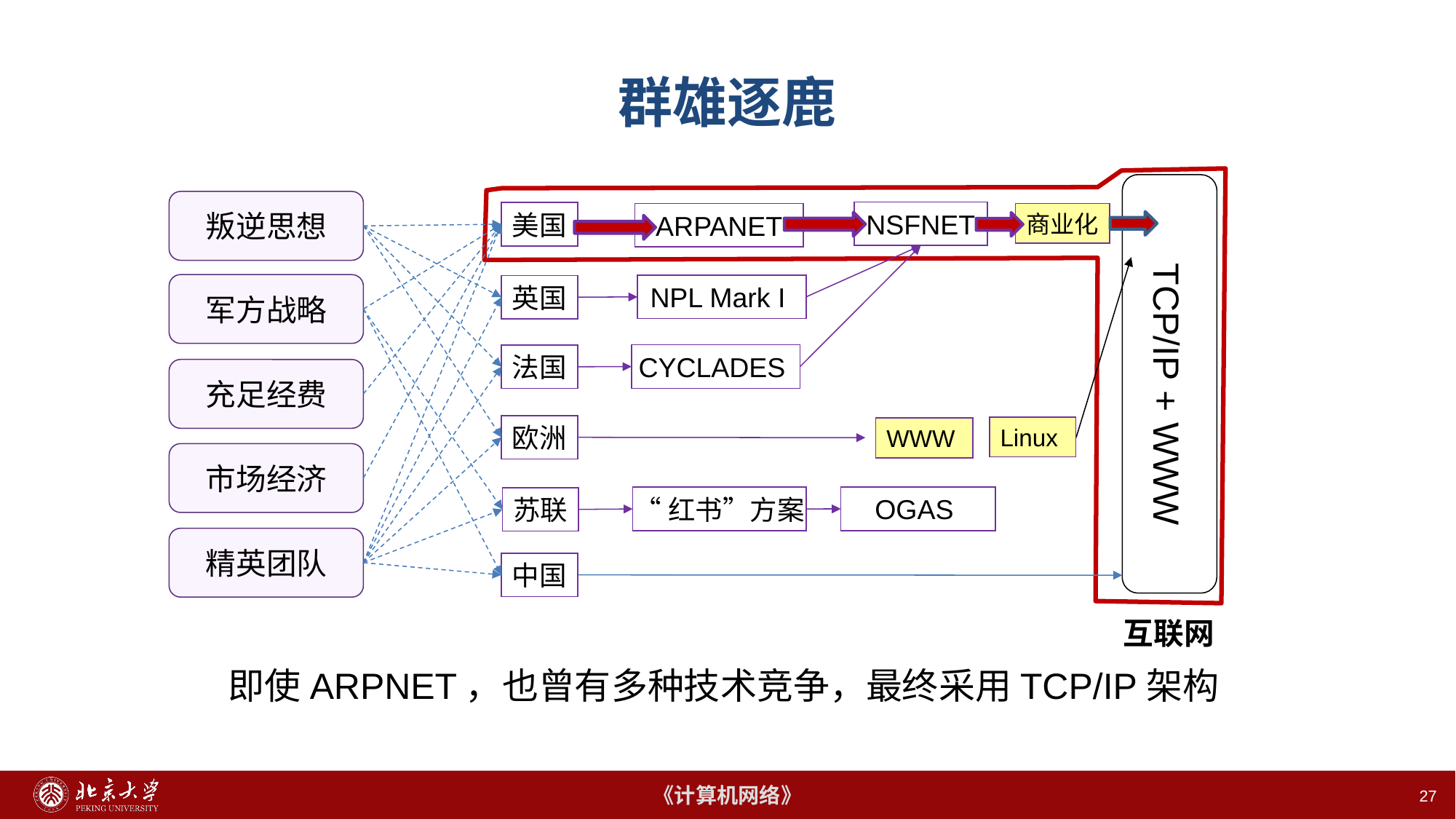

27
# 群雄逐鹿

叛逆思想
NSFNET
美国
ARPANET
商业化

军方战略
NPL Mark I
英国
CYCLADES
法国
充足经费
TCP/IP + WWW
欧洲
Linux
WWW
市场经济
OGAS
“红书”方案
苏联
精英团队
中国
互联网
即使ARPNET，也曾有多种技术竞争，最终采用TCP/IP架构